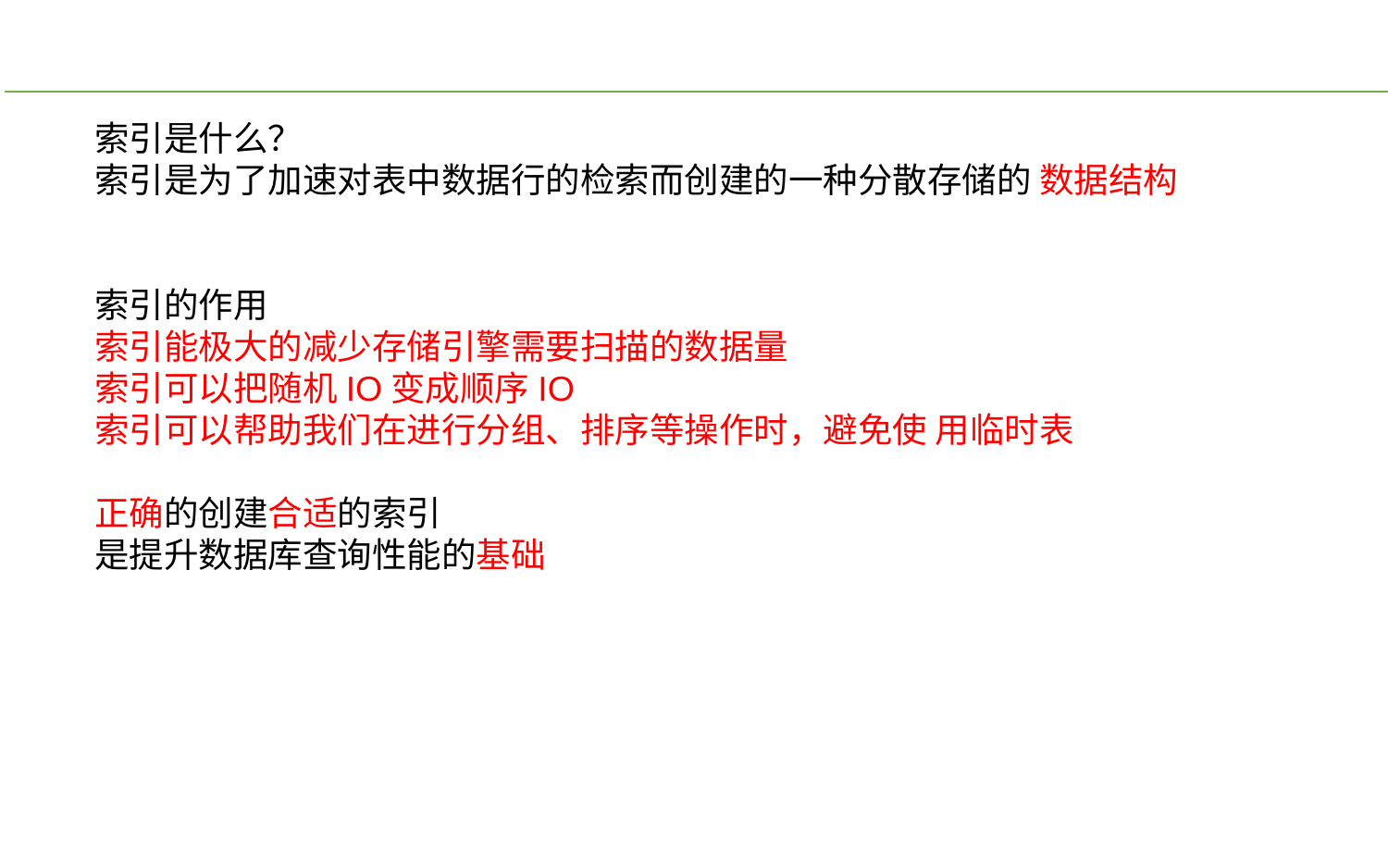

索引是什么？
索引是为了加速对表中数据行的检索而创建的一种分散存储的 数据结构

索引的作用
索引能极大的减少存储引擎需要扫描的数据量
索引可以把随机IO变成顺序IO
索引可以帮助我们在进行分组、排序等操作时，避免使 用临时表

正确的创建合适的索引
是提升数据库查询性能的基础